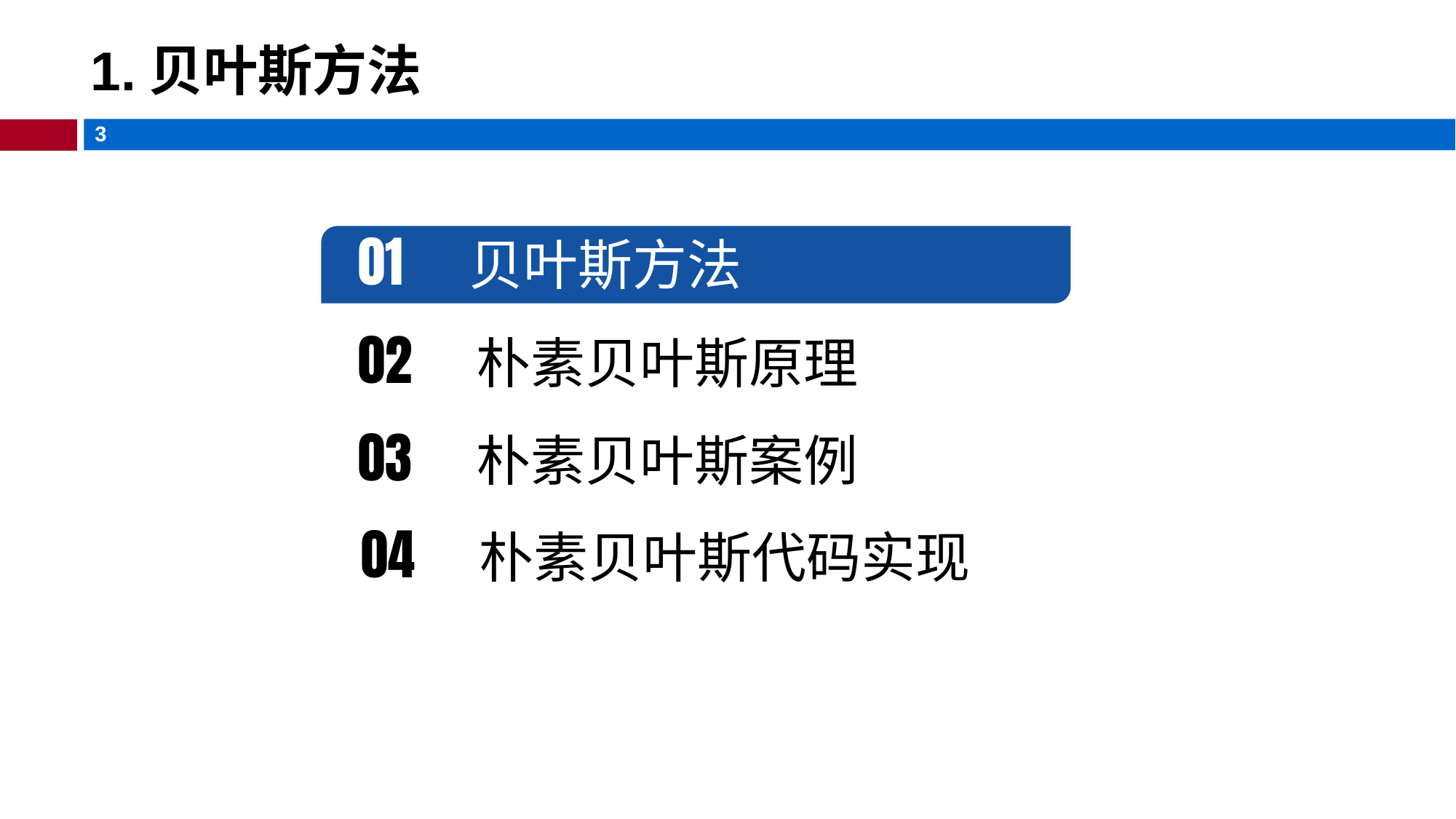

# 1.贝叶斯方法
01    贝叶斯方法

02    朴素贝叶斯原理
03    朴素贝叶斯案例
04    朴素贝叶斯代码实现